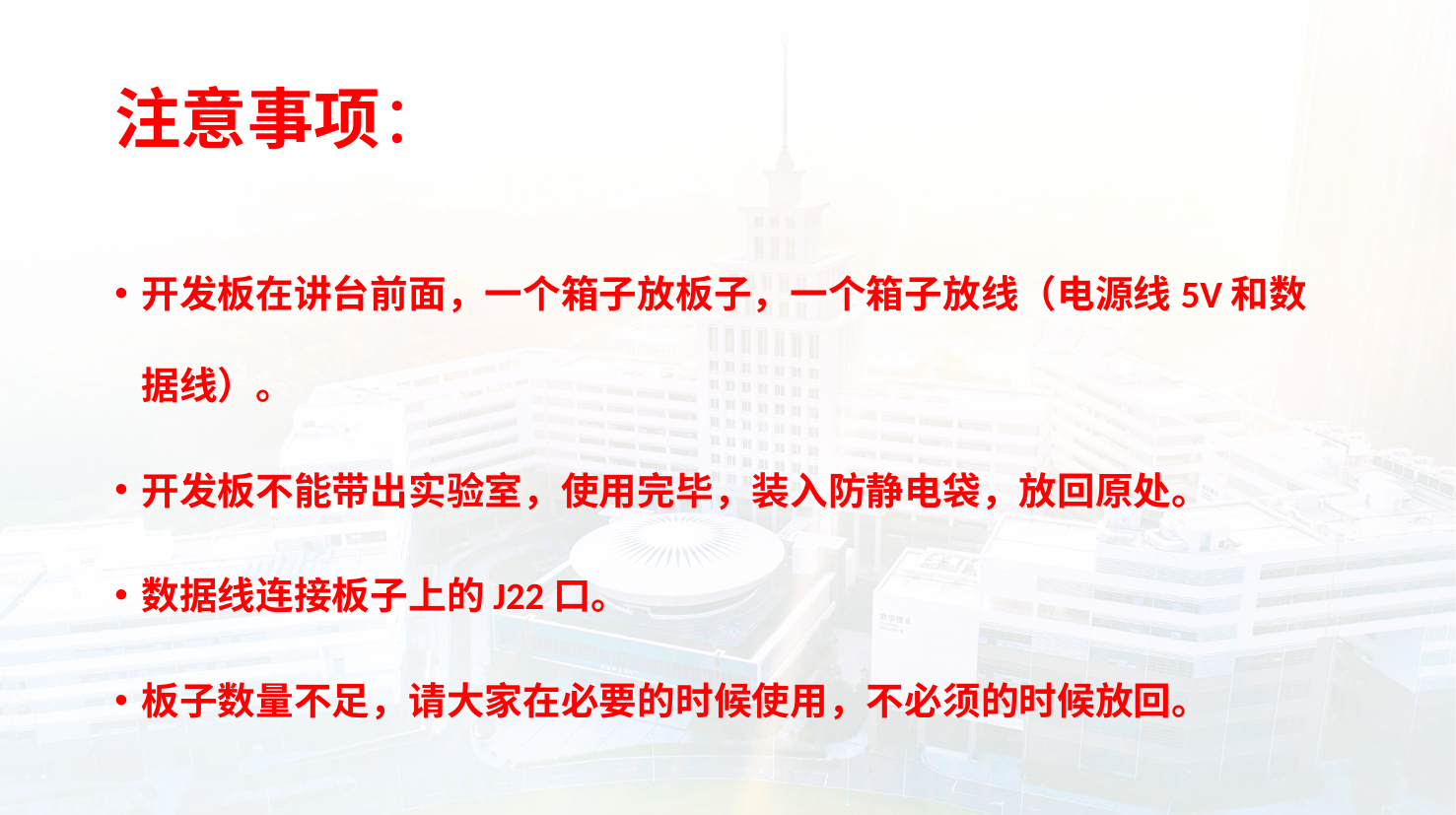

# 注意事项：
开发板在讲台前面，一个箱子放板子，一个箱子放线（电源线5V和数据线）。
开发板不能带出实验室，使用完毕，装入防静电袋，放回原处。
数据线连接板子上的J22口。
板子数量不足，请大家在必要的时候使用，不必须的时候放回。